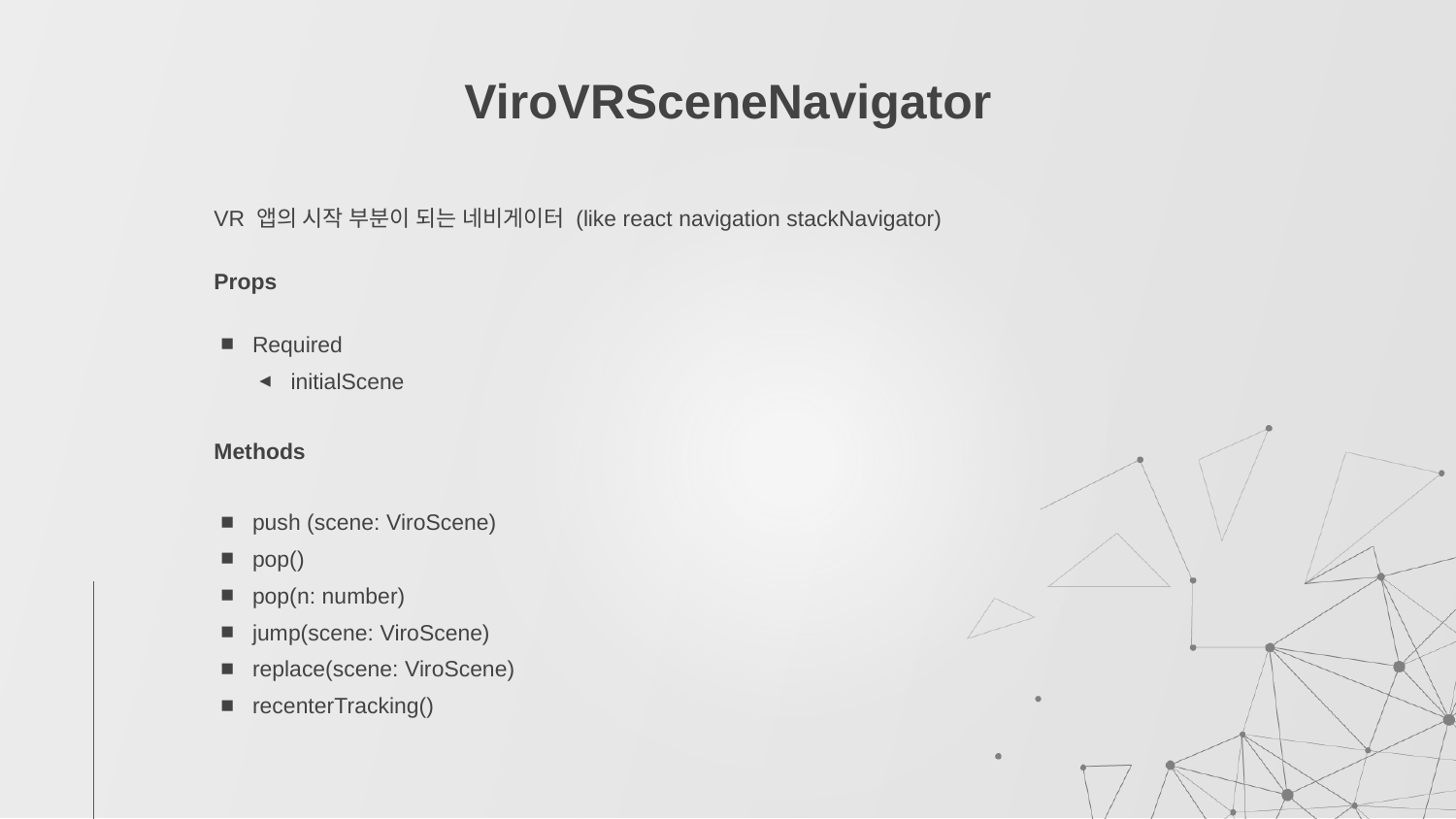

# ViroVRSceneNavigator
VR 앱의 시작 부분이 되는 네비게이터 (like react navigation stackNavigator)

Props
Required
initialScene

Methods

push (scene: ViroScene)
pop()
pop(n: number)
jump(scene: ViroScene)
replace(scene: ViroScene)
recenterTracking()